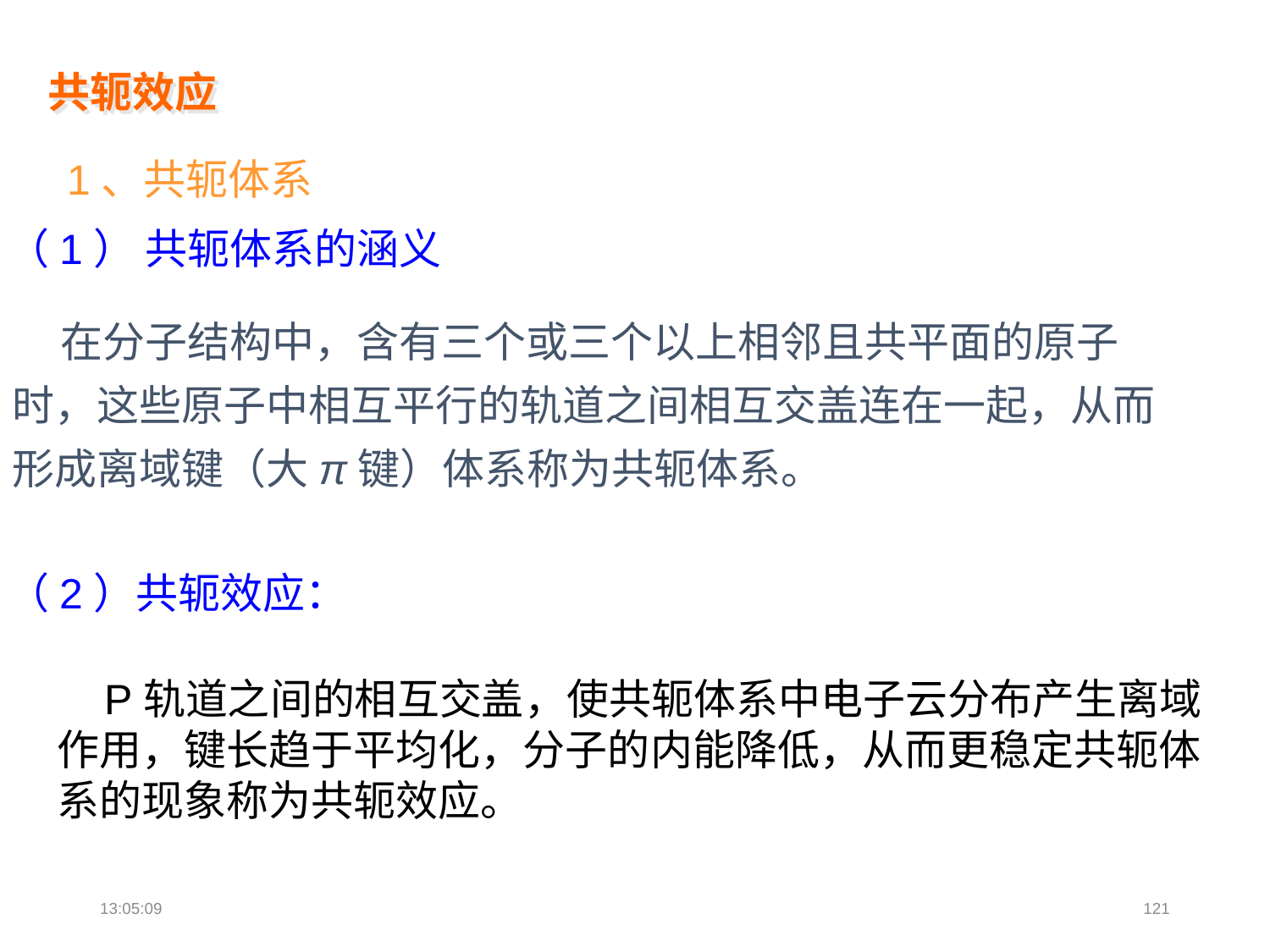

# 共轭效应
1、共轭体系
（1） 共轭体系的涵义
    在分子结构中，含有三个或三个以上相邻且共平面的原子时，这些原子中相互平行的轨道之间相互交盖连在一起，从而形成离域键（大π键）体系称为共轭体系。
（2）共轭效应：
    P轨道之间的相互交盖，使共轭体系中电子云分布产生离域作用，键长趋于平均化，分子的内能降低，从而更稳定共轭体系的现象称为共轭效应。
13:05:09
121